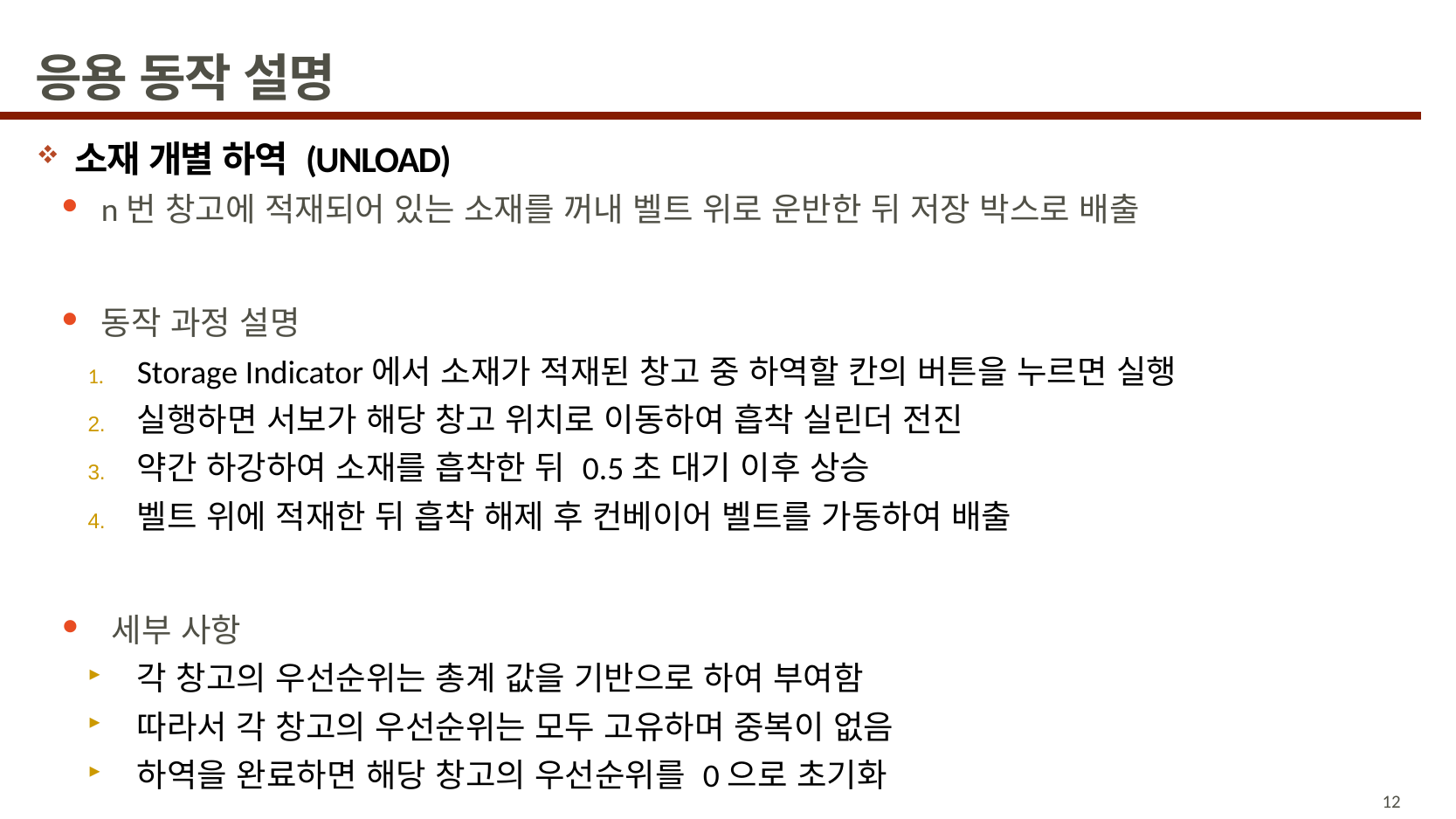

# 응용 동작 설명
소재 개별 하역 (UNLOAD)
n번 창고에 적재되어 있는 소재를 꺼내 벨트 위로 운반한 뒤 저장 박스로 배출

동작 과정 설명
Storage Indicator에서 소재가 적재된 창고 중 하역할 칸의 버튼을 누르면 실행
실행하면 서보가 해당 창고 위치로 이동하여 흡착 실린더 전진
약간 하강하여 소재를 흡착한 뒤 0.5초 대기 이후 상승
벨트 위에 적재한 뒤 흡착 해제 후 컨베이어 벨트를 가동하여 배출

세부 사항
각 창고의 우선순위는 총계 값을 기반으로 하여 부여함
따라서 각 창고의 우선순위는 모두 고유하며 중복이 없음
하역을 완료하면 해당 창고의 우선순위를 0으로 초기화
12